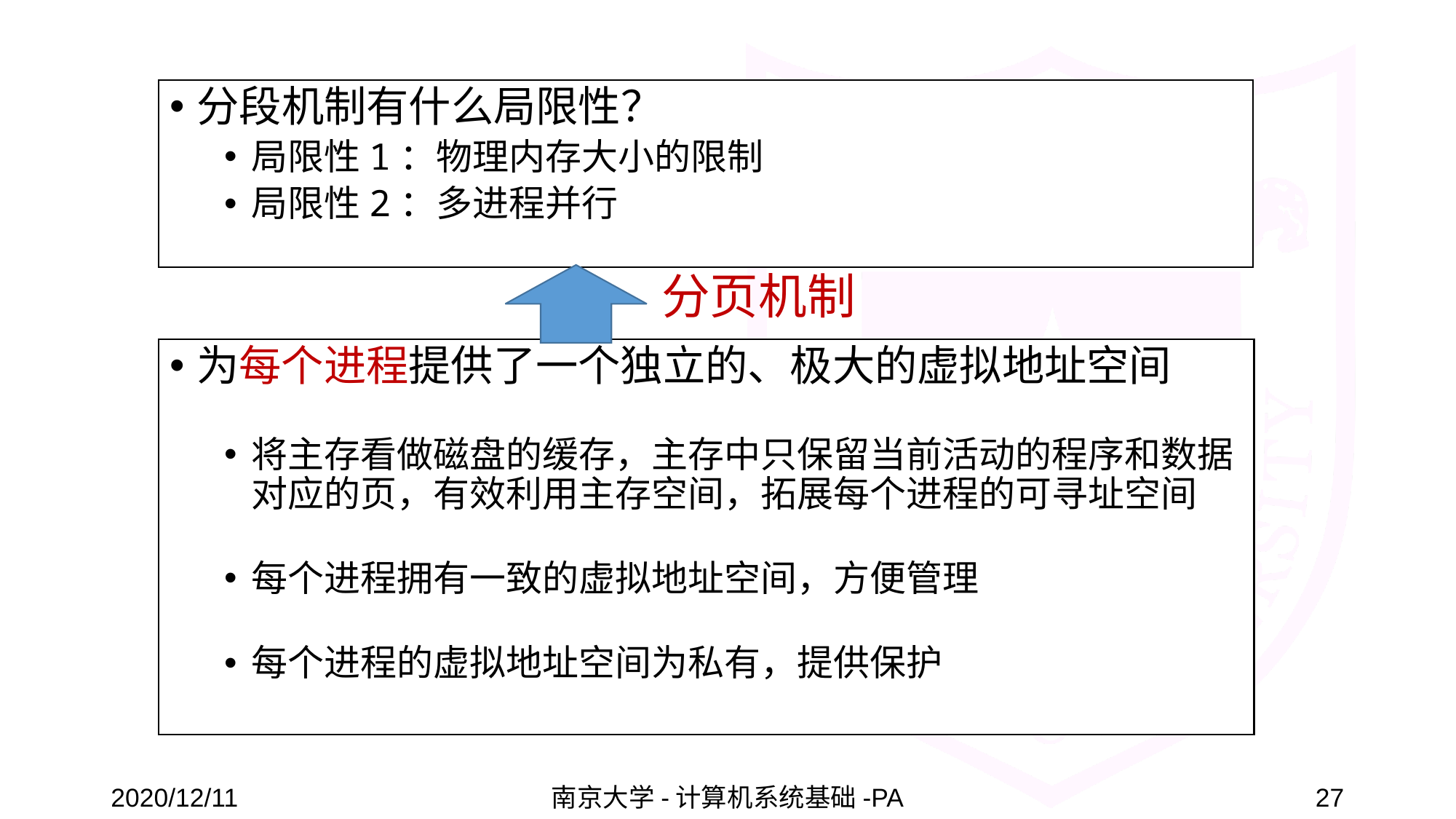

分段机制有什么局限性？
局限性1：物理内存大小的限制
局限性2：多进程并行
分页机制

为每个进程提供了一个独立的、极大的虚拟地址空间
将主存看做磁盘的缓存，主存中只保留当前活动的程序和数据对应的页，有效利用主存空间，拓展每个进程的可寻址空间
每个进程拥有一致的虚拟地址空间，方便管理
每个进程的虚拟地址空间为私有，提供保护

2020/12/11
南京大学-计算机系统基础-PA
27